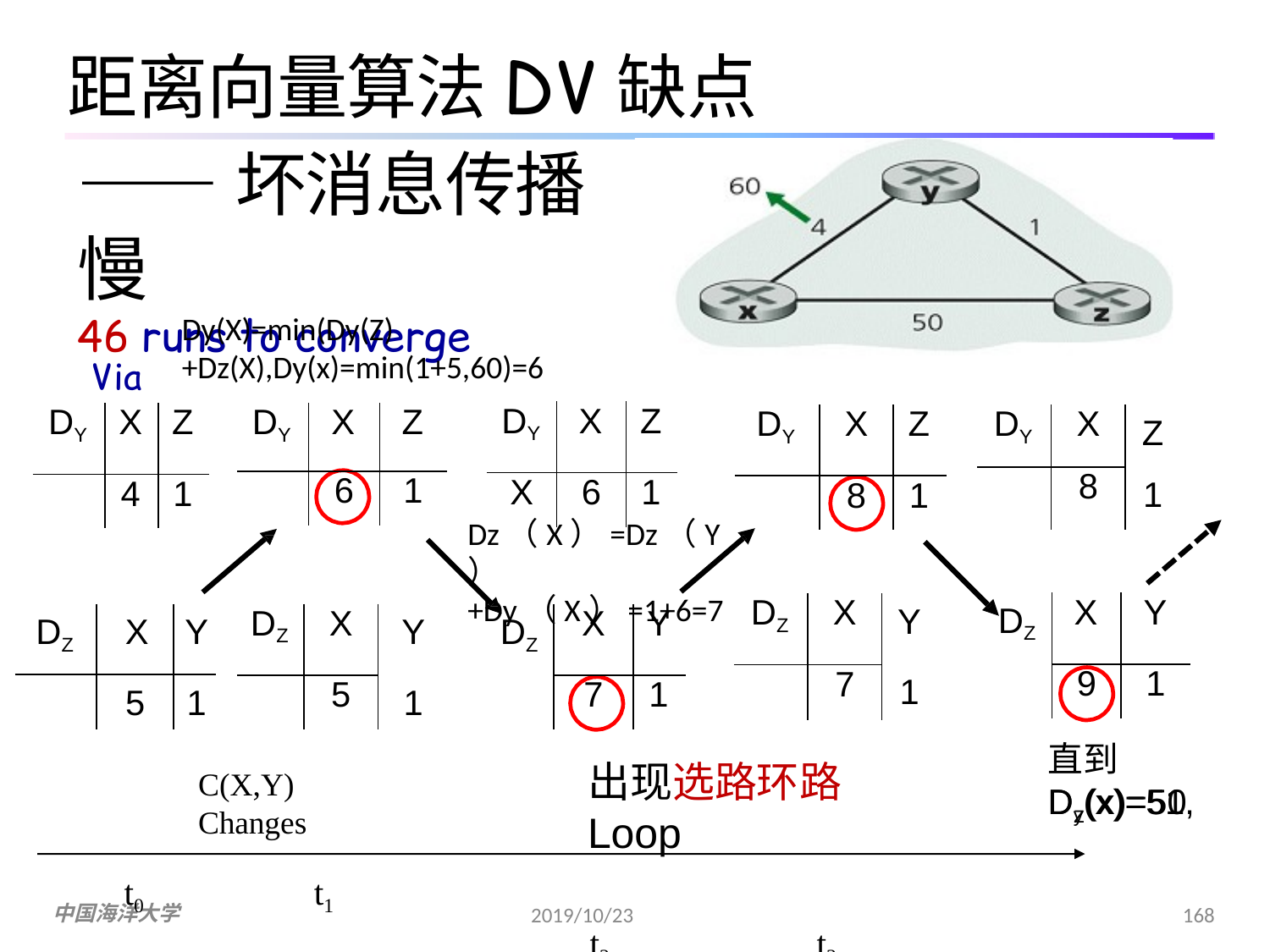

距离向量算法DV缺点

——坏消息传播慢
46 runs to converge
Dy(X)=min(Dy(Z)+Dz(X),Dy(x)=min(1+5,60)=6
Via
| DY | X | Z |
| --- | --- | --- |
| X | 6 | 1 |
| DY | X | Z |
| --- | --- | --- |
|  | 4 | 1 |
| DY | X | Z |
| --- | --- | --- |
|  | 6 | 1 |
| DY | X | Z |
| --- | --- | --- |
|  | 8 | 1 |
| DY | X |
| --- | --- |
|  | 8 |
Z

1

Dz（X）=Dz（Y）+Dy（X）=1+6=7

| X | Y |
| --- | --- |
| 9 | 1 |
| DZ | X |
| --- | --- |
|  | 7 |
DZ
Y

| DZ | X |
| --- | --- |
|  | 5 |
| X | Y |
| --- | --- |
| 7 | 1 |
DZ	X	Y
Y
DZ

1

5	1
1
直到Dy(x)=51,
出现选路环路Loop

t2	t3
C(X,Y)
Changes
D (x)=50
z

t0
t1